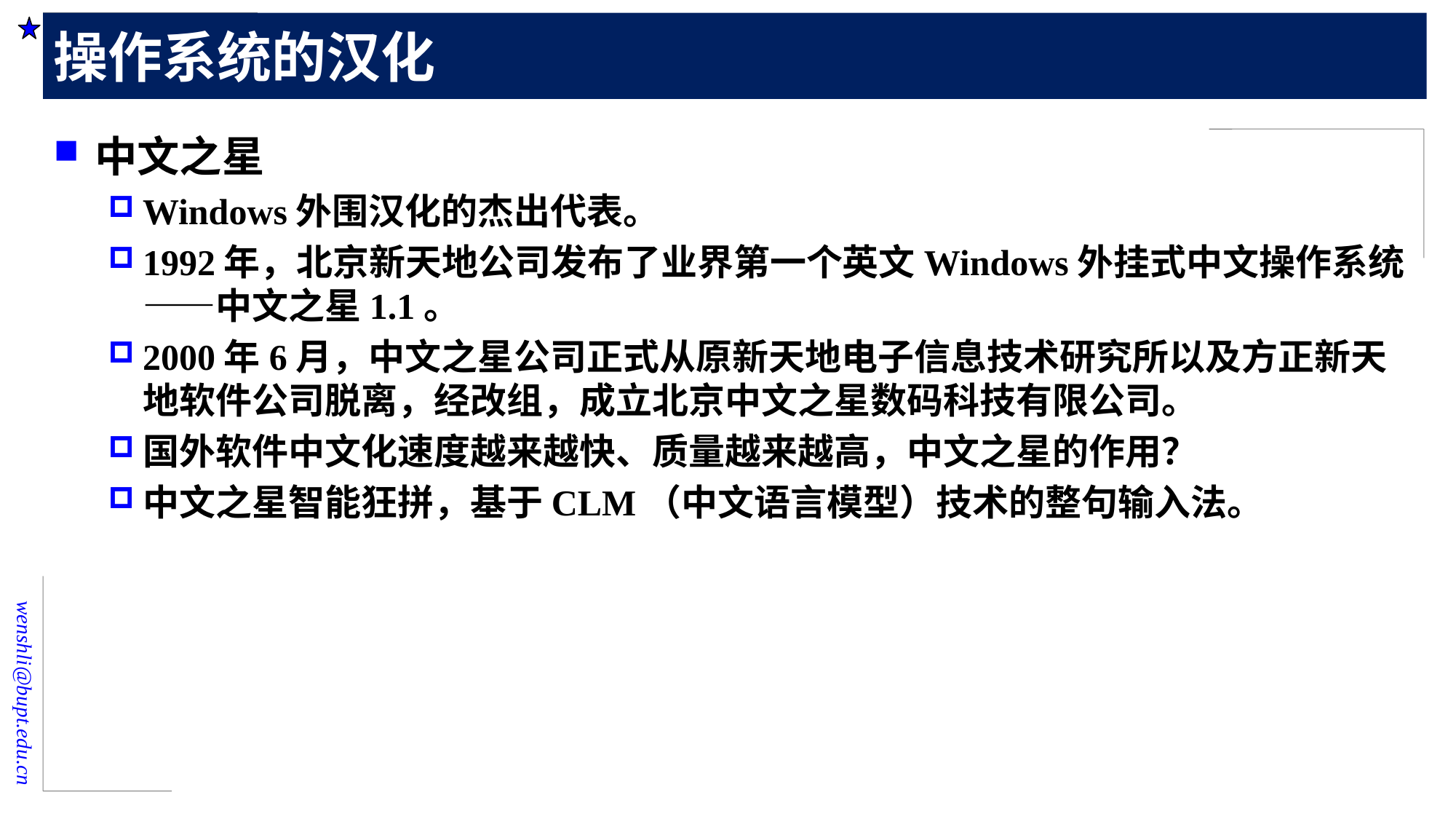

# 操作系统的汉化
中文之星
Windows外围汉化的杰出代表。
1992年，北京新天地公司发布了业界第一个英文Windows外挂式中文操作系统——中文之星1.1。
2000年6月，中文之星公司正式从原新天地电子信息技术研究所以及方正新天地软件公司脱离，经改组，成立北京中文之星数码科技有限公司。
国外软件中文化速度越来越快、质量越来越高，中文之星的作用？
中文之星智能狂拼，基于CLM（中文语言模型）技术的整句输入法。
72